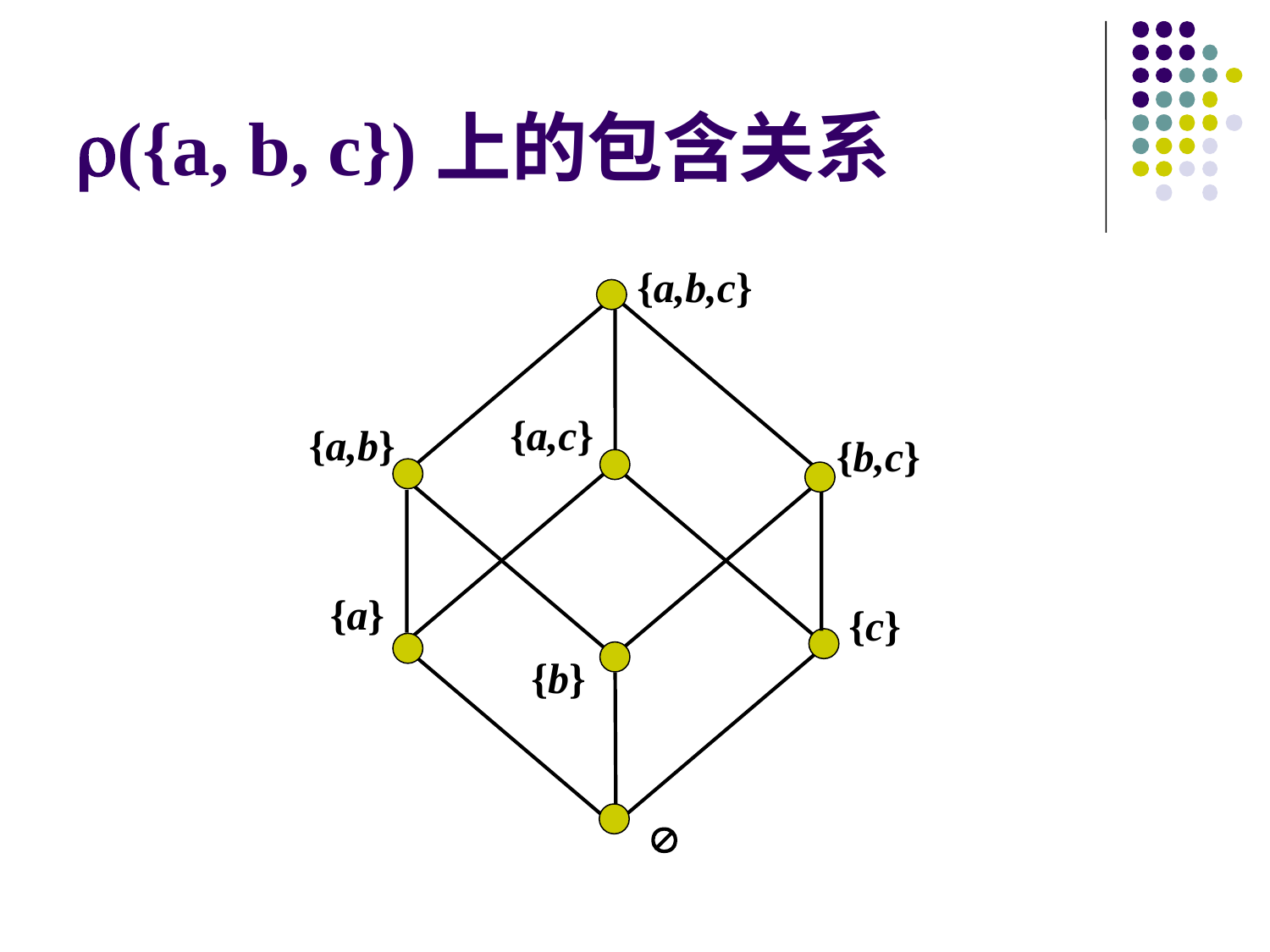

# ρ({a, b, c})上的包含关系
{a,b,c}

{a,c}
{a,b}
{b,c}

{a}
{c}

{b}

∅